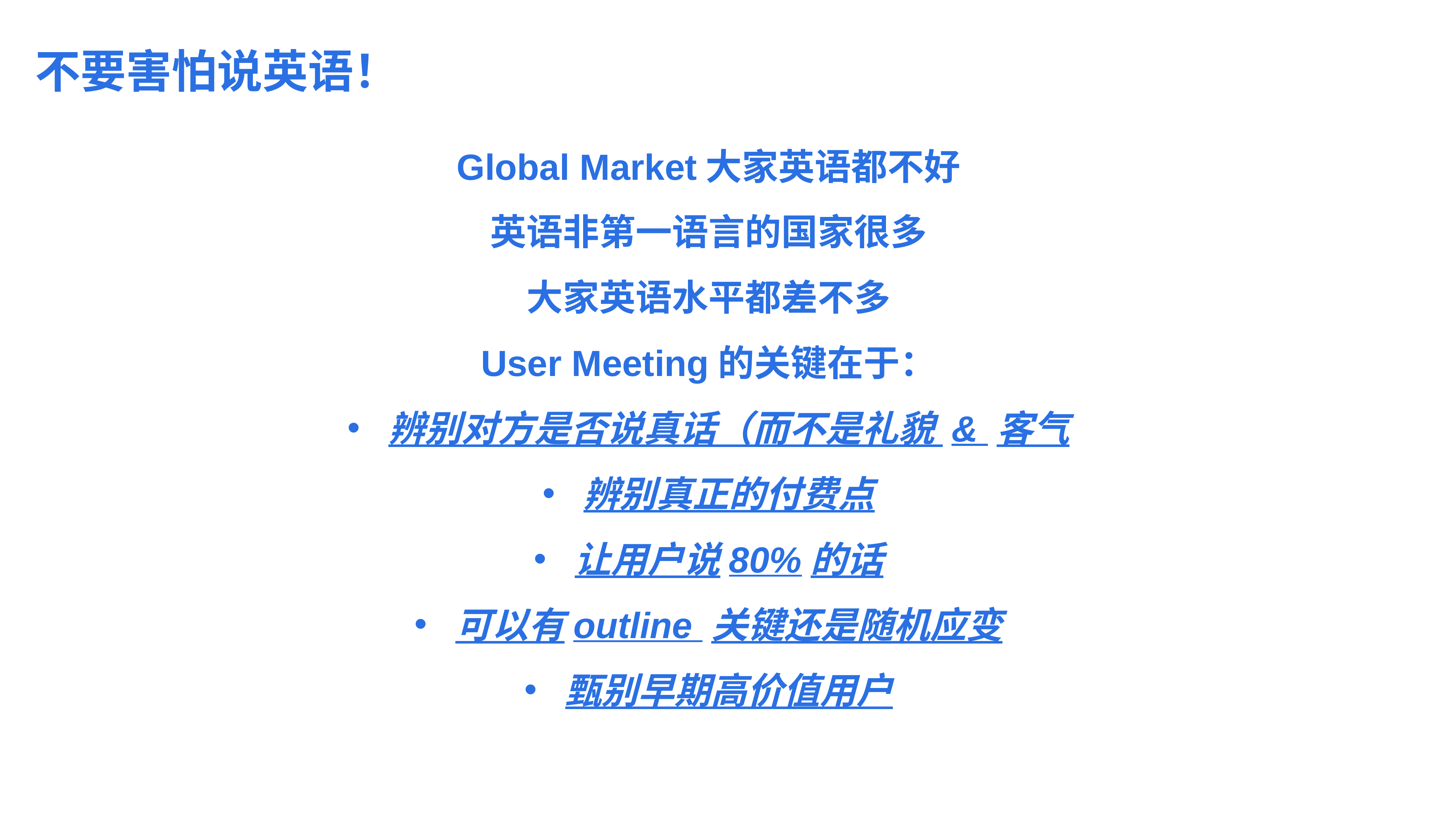

不要害怕说英语！
Global Market大家英语都不好
英语非第一语言的国家很多
大家英语水平都差不多
User Meeting的关键在于：
辨别对方是否说真话（而不是礼貌 & 客气
辨别真正的付费点
让用户说80%的话
可以有outline 关键还是随机应变
甄别早期高价值用户